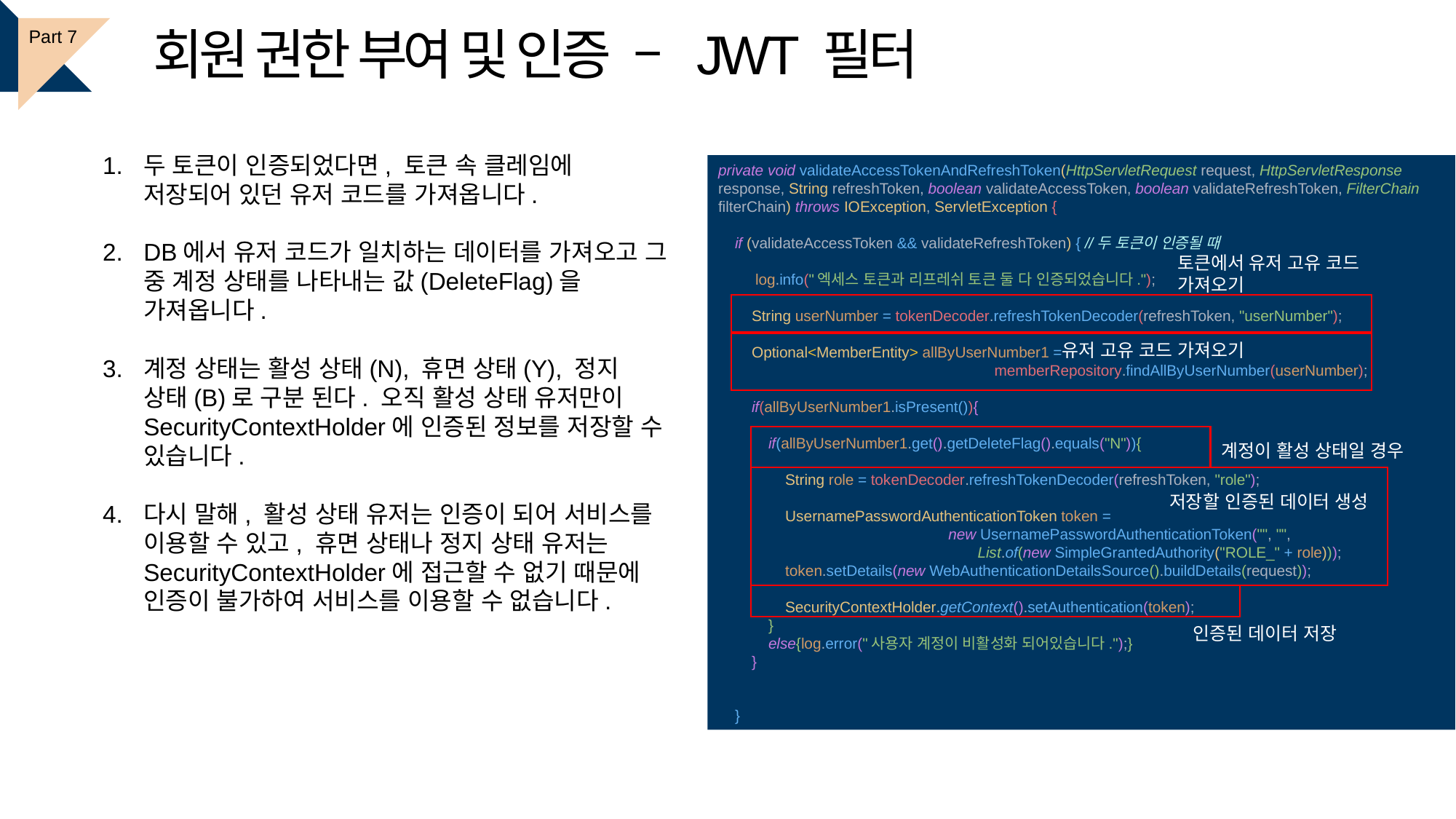

회원 권한 부여 및 인증  –  JWT 필터

Part 7

두 토큰이 인증되었다면, 토큰 속 클레임에 저장되어 있던 유저 코드를 가져옵니다.

DB에서 유저 코드가 일치하는 데이터를 가져오고 그 중 계정 상태를 나타내는 값(DeleteFlag)을 가져옵니다.

계정 상태는 활성 상태(N), 휴면 상태(Y), 정지 상태(B)로 구분 된다. 오직 활성 상태 유저만이 SecurityContextHolder에 인증된 정보를 저장할 수 있습니다.

다시 말해, 활성 상태 유저는 인증이 되어 서비스를 이용할 수 있고, 휴면 상태나 정지 상태 유저는 SecurityContextHolder에 접근할 수 없기 때문에 인증이 불가하여 서비스를 이용할 수 없습니다.
private void validateAccessTokenAndRefreshToken(HttpServletRequest request, HttpServletResponse response, String refreshToken, boolean validateAccessToken, boolean validateRefreshToken, FilterChain filterChain) throws IOException, ServletException {
    if (validateAccessToken && validateRefreshToken) { //두 토큰이 인증될 때
        log.info("엑세스 토큰과 리프레쉬 토큰 둘 다 인증되었습니다.");
        String userNumber = tokenDecoder.refreshTokenDecoder(refreshToken, "userNumber");
        Optional<MemberEntity> allByUserNumber1 =
                                                                  memberRepository.findAllByUserNumber(userNumber);
        if(allByUserNumber1.isPresent()){
            if(allByUserNumber1.get().getDeleteFlag().equals("N")){
                String role = tokenDecoder.refreshTokenDecoder(refreshToken, "role");
                UsernamePasswordAuthenticationToken token =
                                                       new UsernamePasswordAuthenticationToken("", "",
                                                              List.of(new SimpleGrantedAuthority("ROLE_" + role)));
                token.setDetails(new WebAuthenticationDetailsSource().buildDetails(request));
                SecurityContextHolder.getContext().setAuthentication(token);
            }
            else{log.error("사용자 계정이 비활성화 되어있습니다.");}
        }
    }
토큰에서 유저 고유 코드 가져오기

유저 고유 코드 가져오기

계정이 활성 상태일 경우

저장할 인증된 데이터 생성

인증된 데이터 저장